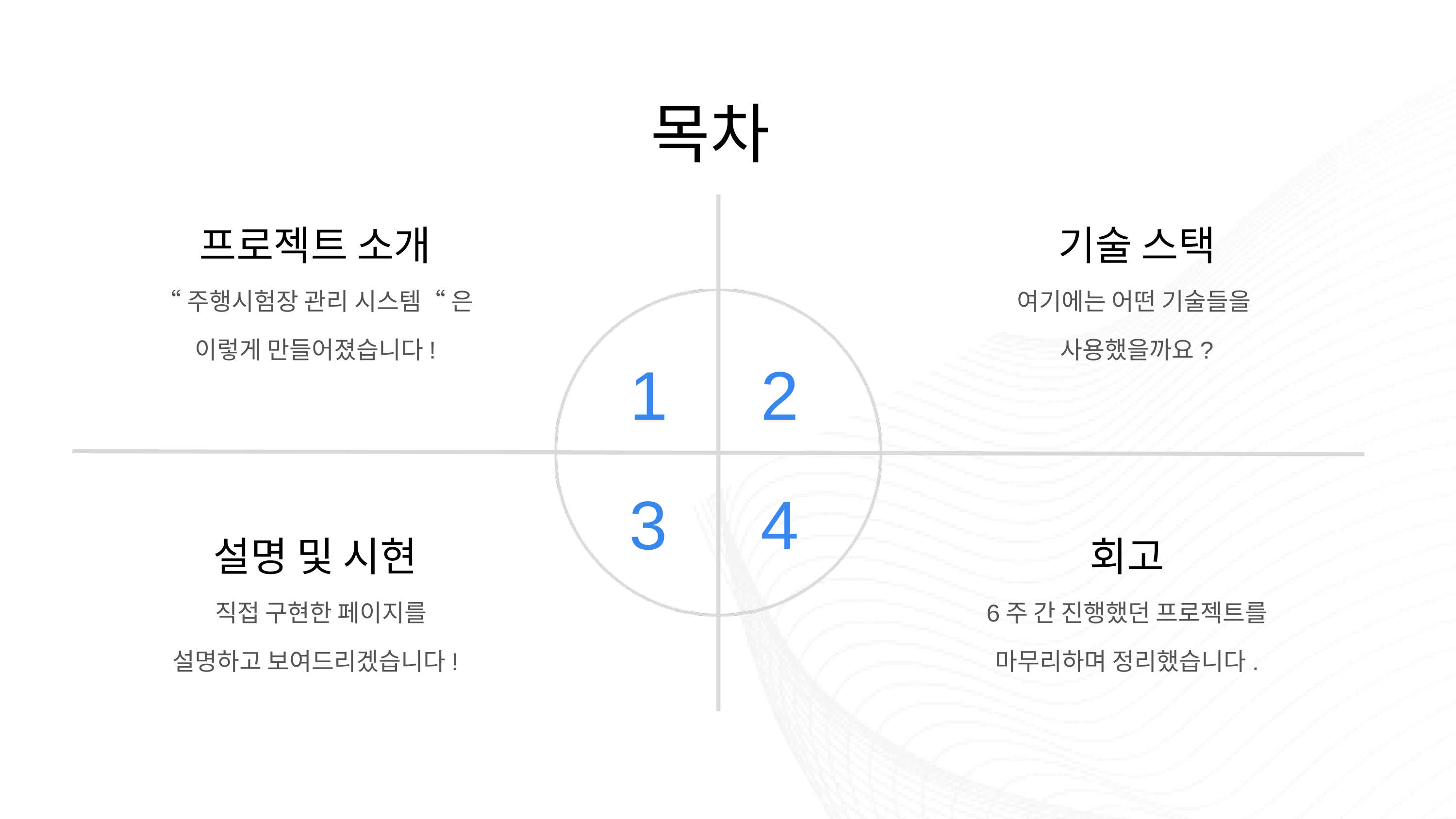

목차

1
2

3
4

프로젝트 소개
“주행시험장 관리 시스템“ 은
이렇게 만들어졌습니다!
기술 스택
여기에는 어떤 기술들을
사용했을까요?
설명 및 시현
 직접 구현한 페이지를
설명하고 보여드리겠습니다!
회고
6주 간 진행했던 프로젝트를
마무리하며 정리했습니다.